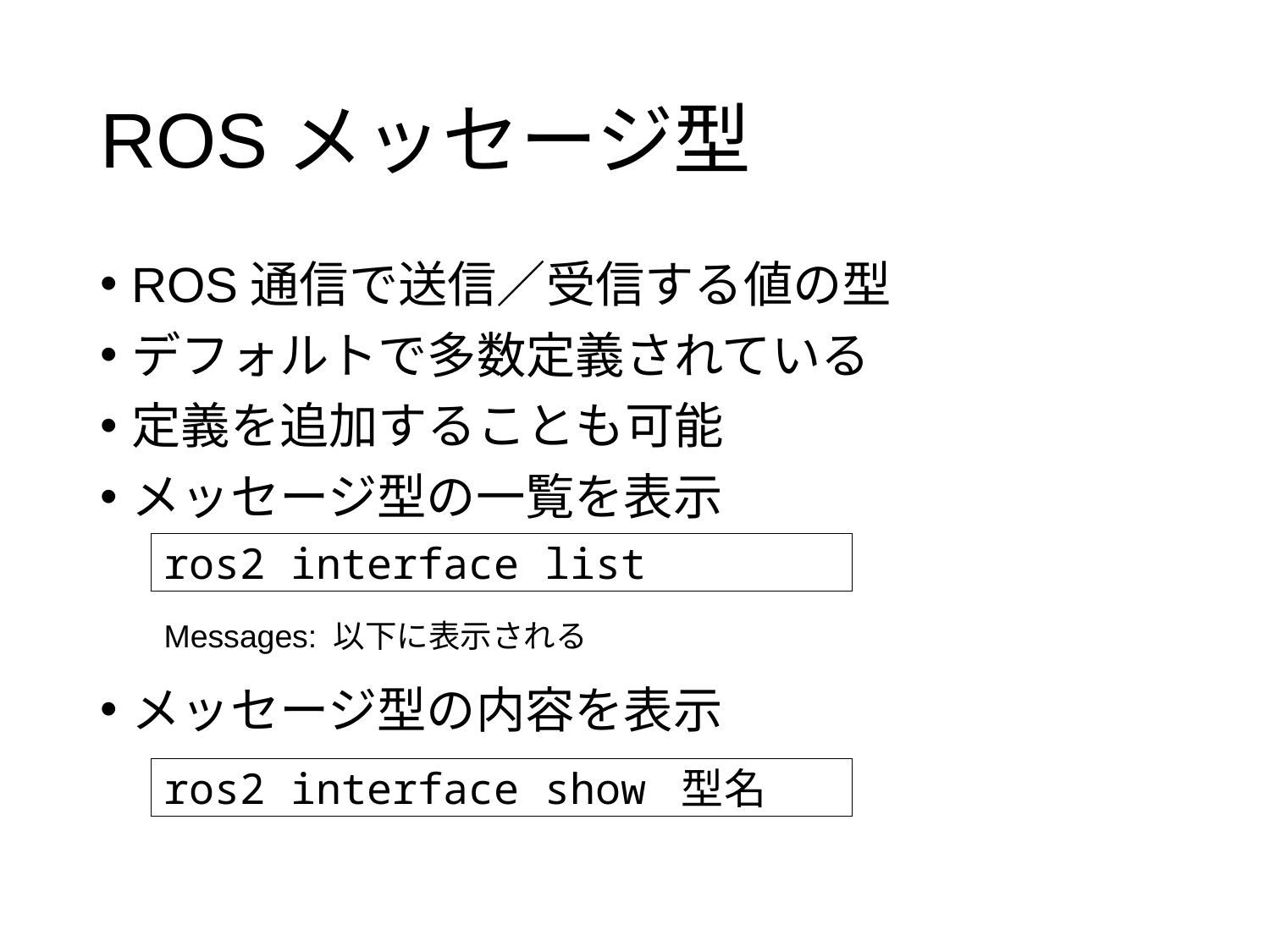

# ROSメッセージ型
ROS通信で送信／受信する値の型
デフォルトで多数定義されている
定義を追加することも可能
メッセージ型の一覧を表示

メッセージ型の内容を表示
ros2 interface list
Messages: 以下に表示される
ros2 interface show 型名